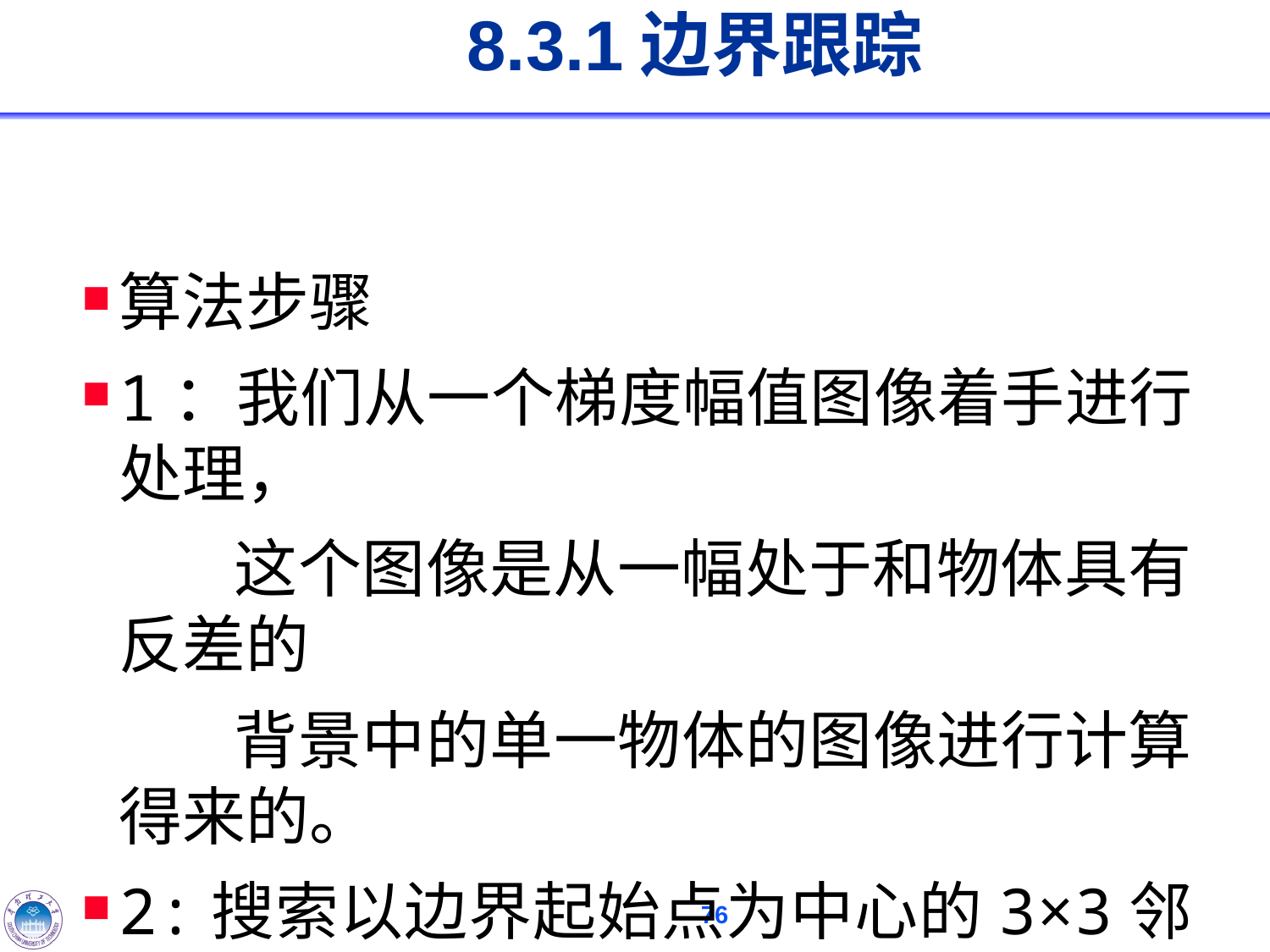

# 8.3.1边界跟踪
算法步骤
1：我们从一个梯度幅值图像着手进行处理，
         这个图像是从一幅处于和物体具有反差的
         背景中的单一物体的图像进行计算得来的。
2:搜索以边界起始点为中心的3×3邻域，找
    出具有最大灰度级的邻域点作为第2个边界点。